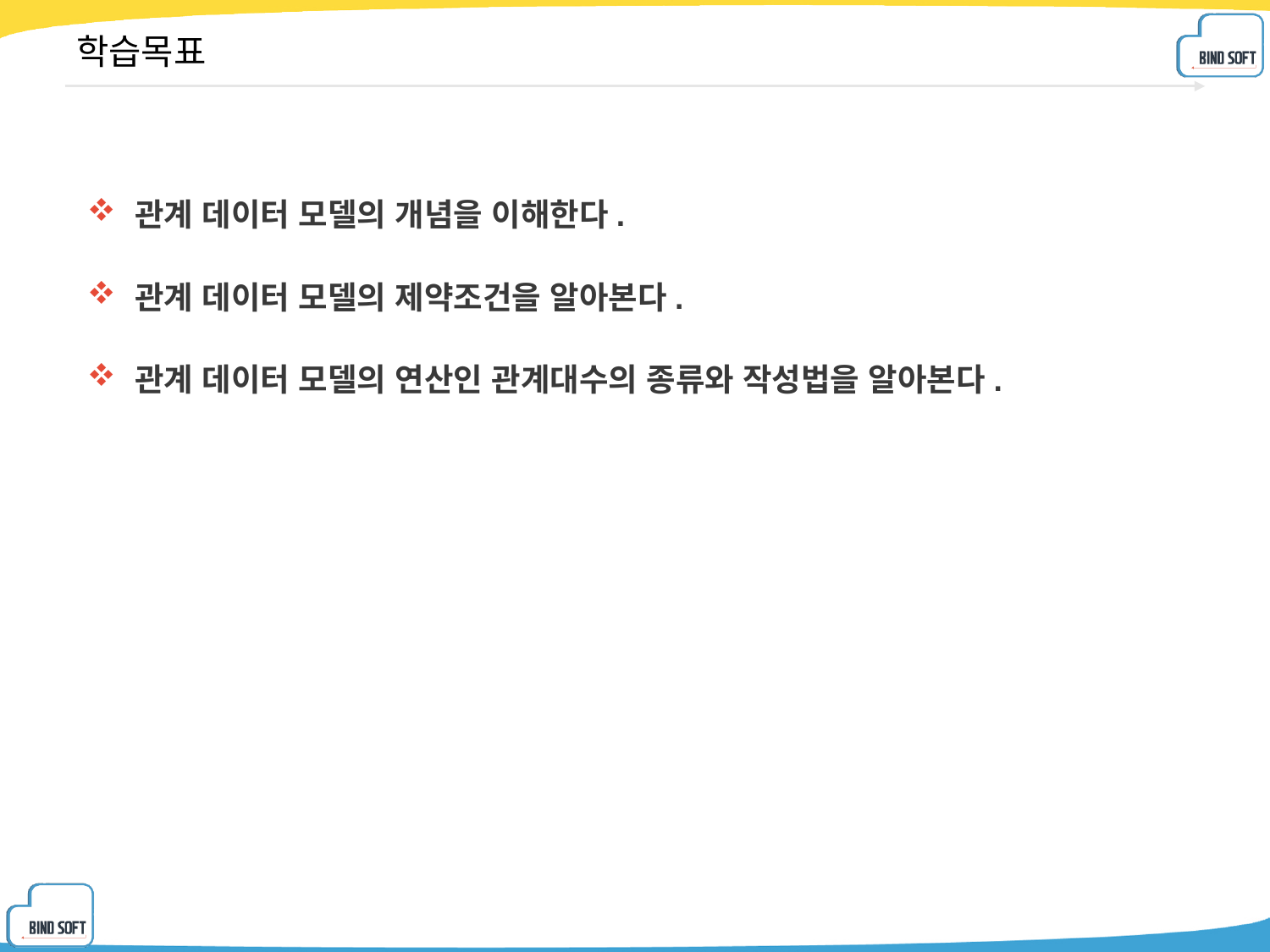

# 학습목표
관계 데이터 모델의 개념을 이해한다.
관계 데이터 모델의 제약조건을 알아본다.
관계 데이터 모델의 연산인 관계대수의 종류와 작성법을 알아본다.